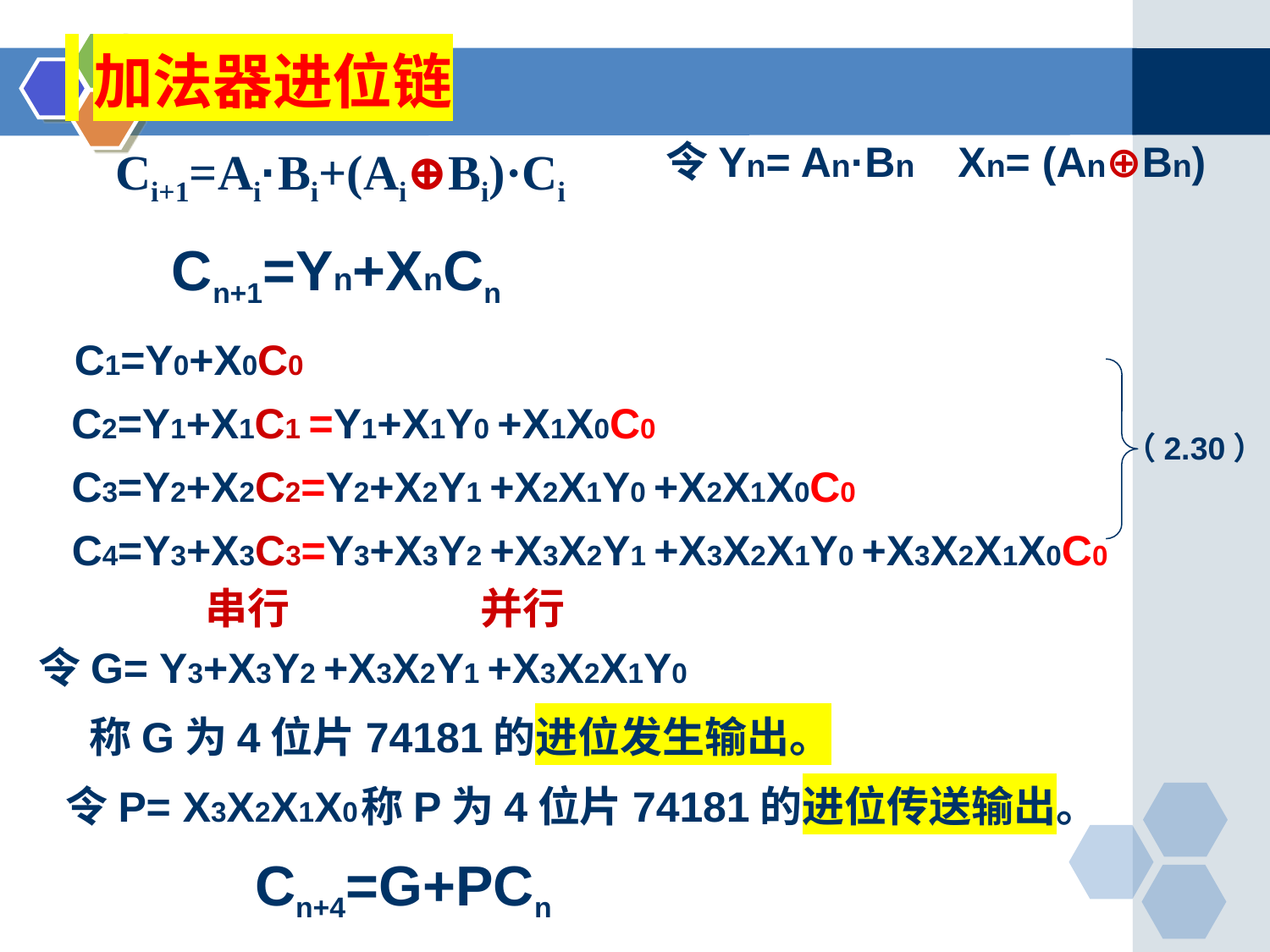

加法器进位链
令Yn= An·Bn     Xn= (An⊕Bn)
Ci+1=Ai·Bi+(Ai⊕Bi)·Ci
Cn+1=Yn+XnCn
C1=Y0+X0C0

C2=Y1+X1C1 =Y1+X1Y0 +X1X0C0
（2.30）
C3=Y2+X2C2=Y2+X2Y1 +X2X1Y0 +X2X1X0C0
C4=Y3+X3C3=Y3+X3Y2 +X3X2Y1 +X3X2X1Y0 +X3X2X1X0C0
        串行                    并行
令G= Y3+X3Y2 +X3X2Y1 +X3X2X1Y0
称G为4位片74181的进位发生输出。
令P= X3X2X1X0
称P为4位片74181的进位传送输出。
Cn+4=G+PCn